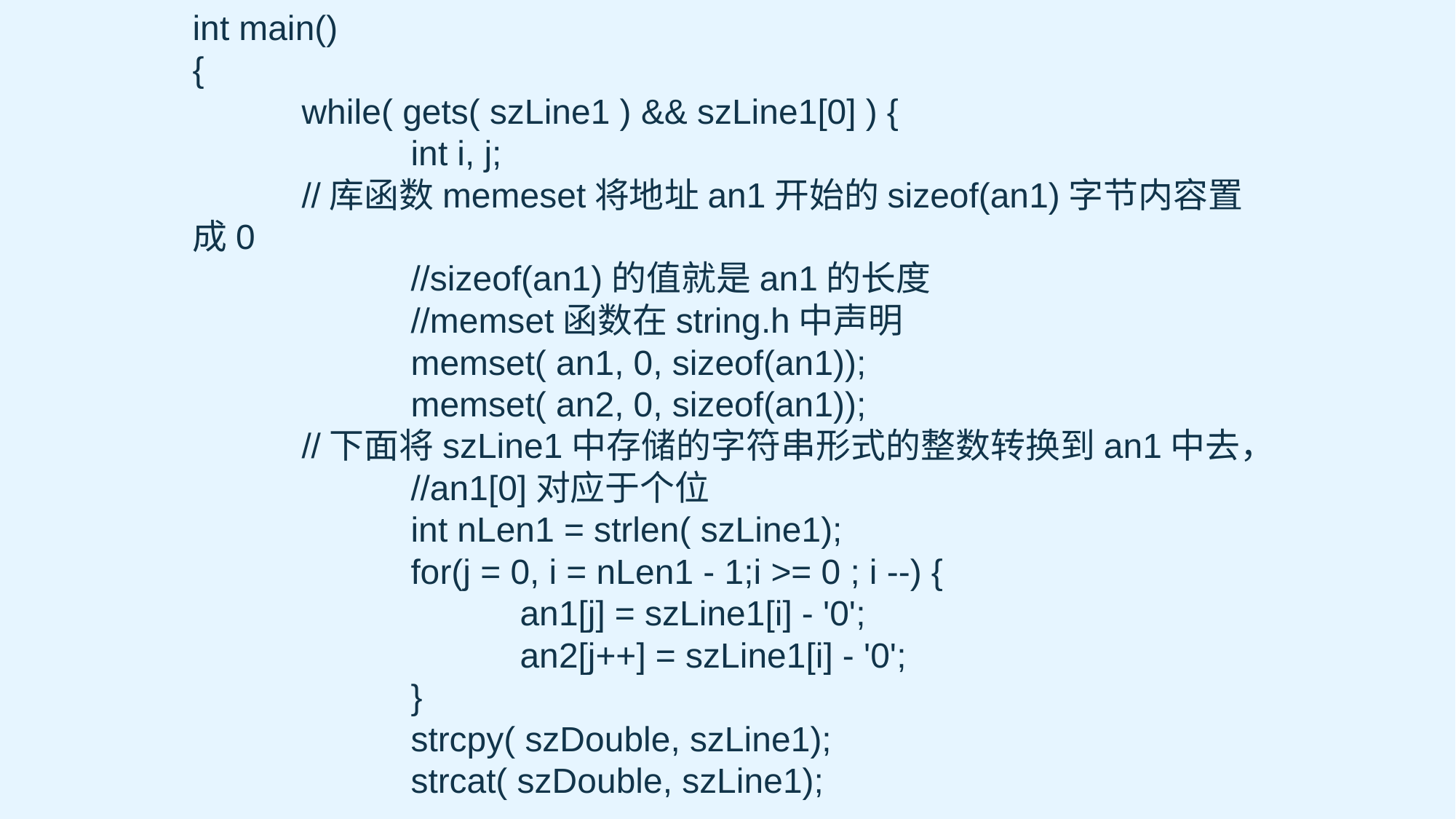

int main()
{
	while( gets( szLine1 ) && szLine1[0] ) {
		int i, j;
	//库函数memeset将地址an1开始的sizeof(an1)字节内容置成0
		//sizeof(an1)的值就是an1的长度
		//memset函数在string.h中声明
		memset( an1, 0, sizeof(an1));
		memset( an2, 0, sizeof(an1));
	//下面将szLine1中存储的字符串形式的整数转换到an1中去，
		//an1[0]对应于个位
		int nLen1 = strlen( szLine1);
		for(j = 0, i = nLen1 - 1;i >= 0 ; i --) {
			an1[j] = szLine1[i] - '0';
			an2[j++] = szLine1[i] - '0';
		}
		strcpy( szDouble, szLine1);
		strcat( szDouble, szLine1);